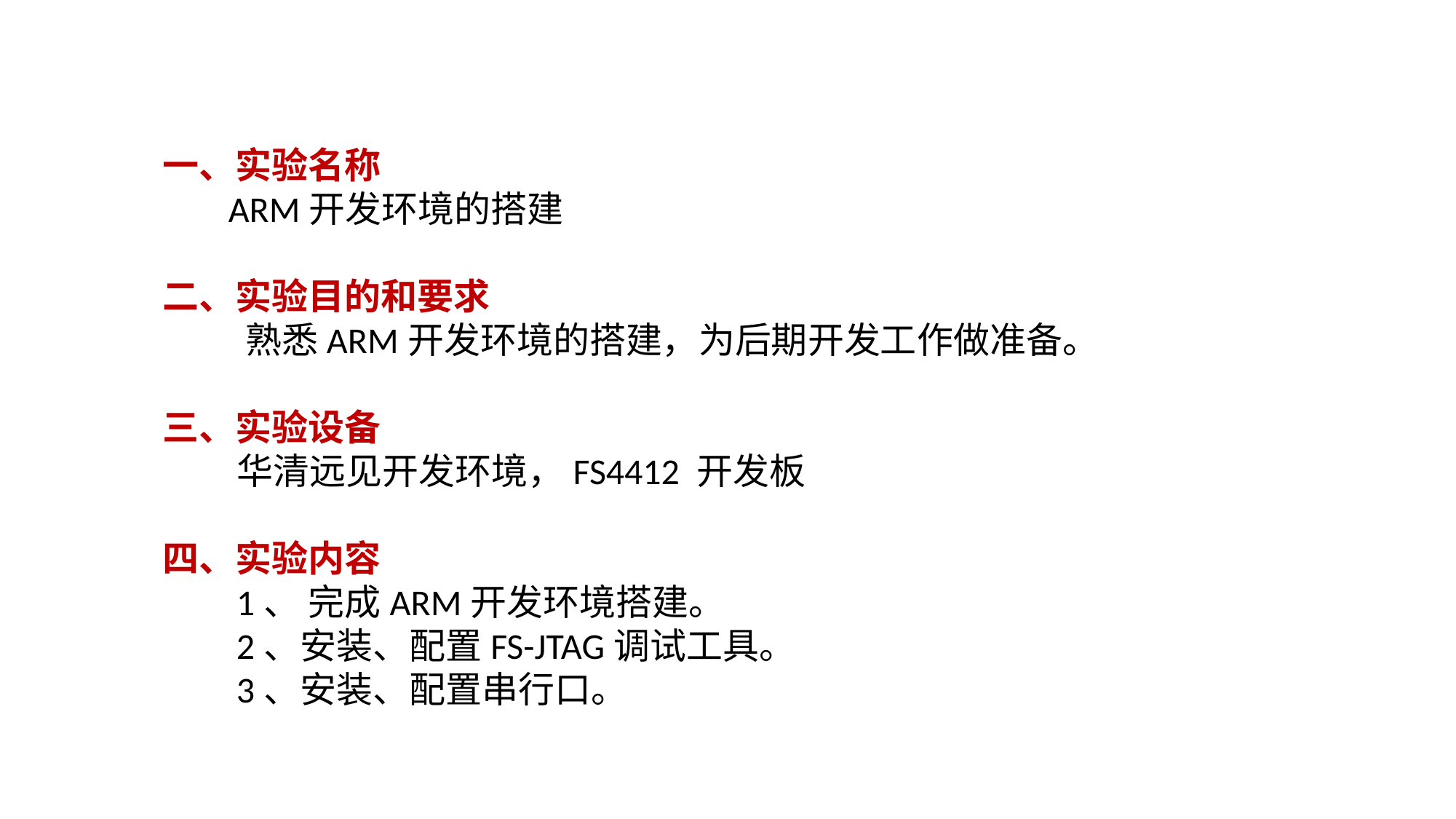

一、实验名称
        ARM开发环境的搭建

二、实验目的和要求
         熟悉ARM开发环境的搭建，为后期开发工作做准备。

三、实验设备
        华清远见开发环境，FS4412 开发板

四、实验内容
         1、 完成ARM开发环境搭建。
         2、安装、配置FS-JTAG调试工具。
         3、安装、配置串行口。